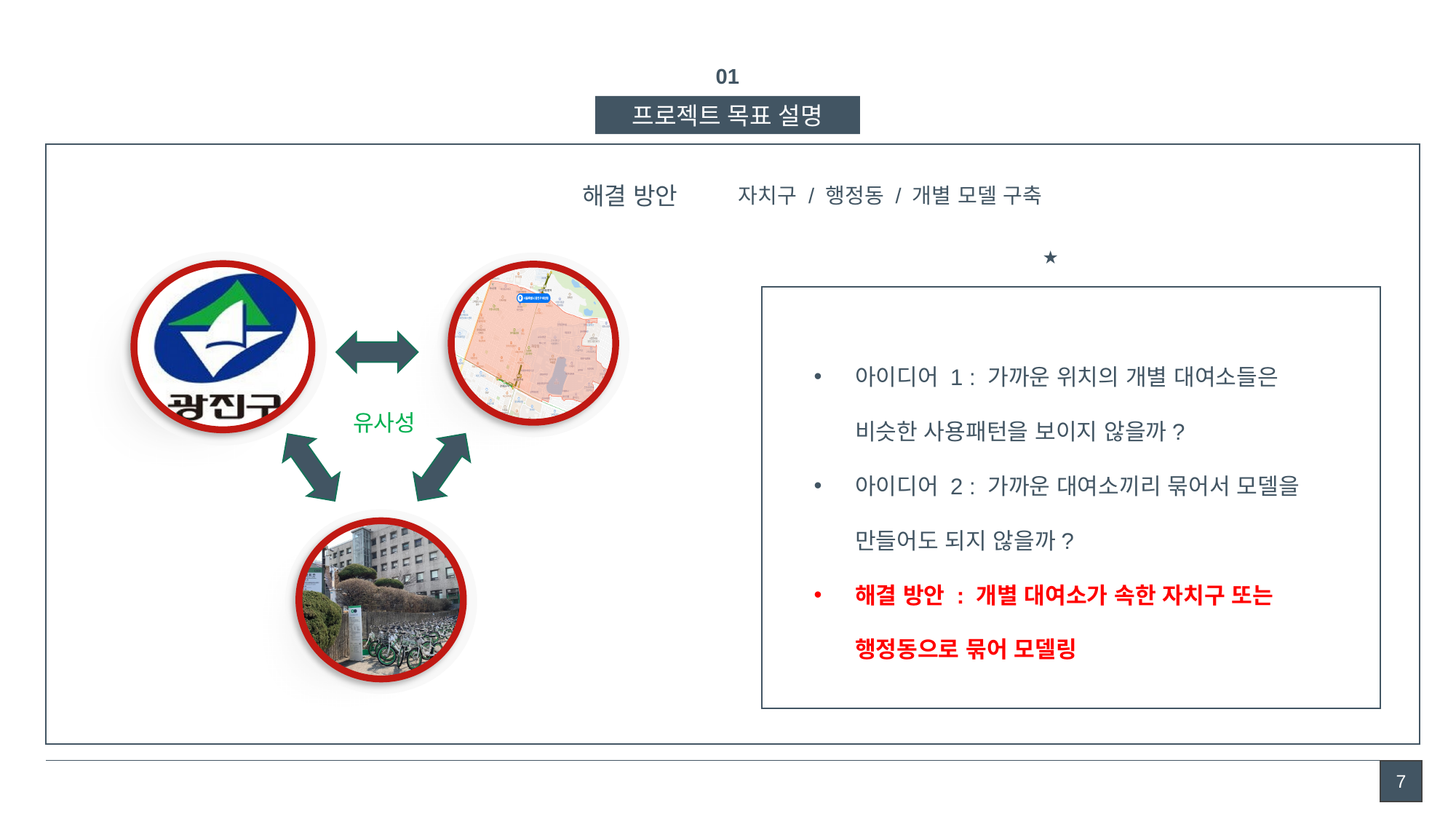

01
프로젝트 목표 설명

해결 방안
자치구 / 행정동 / 개별 모델 구축
★

아이디어 1 : 가까운 위치의 개별 대여소들은
비슷한 사용패턴을 보이지 않을까?
아이디어 2 : 가까운 대여소끼리 묶어서 모델을 만들어도 되지 않을까?
해결 방안 : 개별 대여소가 속한 자치구 또는 행정동으로 묶어 모델링

유사성

7